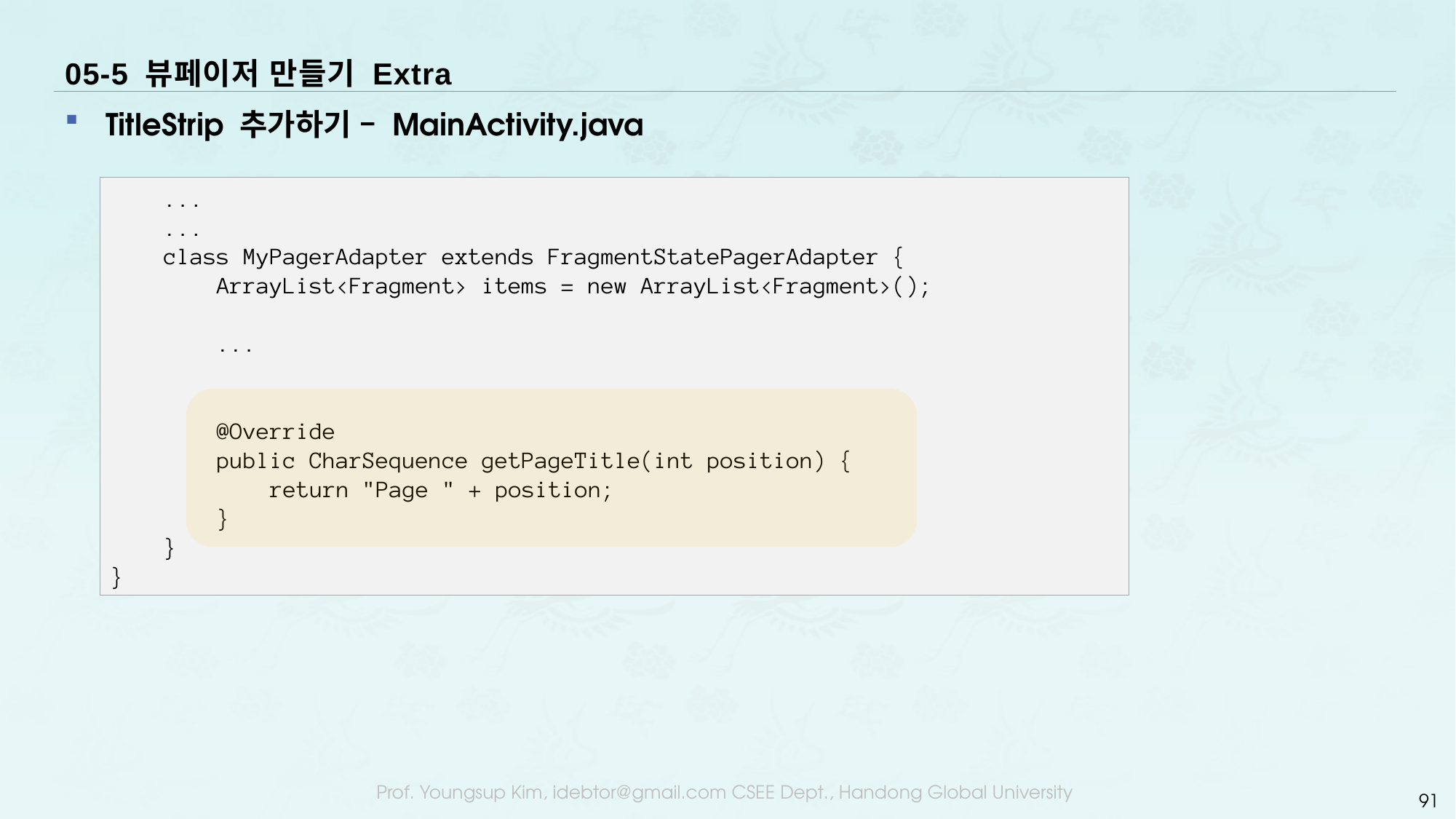

# 05-5 뷰페이저 만들기 Extra
TitleStrip 추가하기 – MainActivity.java

    ...
    ...
    class MyPagerAdapter extends FragmentStatePagerAdapter {
        ArrayList<Fragment> items = new ArrayList<Fragment>();

        ...

        @Override
        public CharSequence getPageTitle(int position) {
            return "Page " + position;
        }
    }
}

91